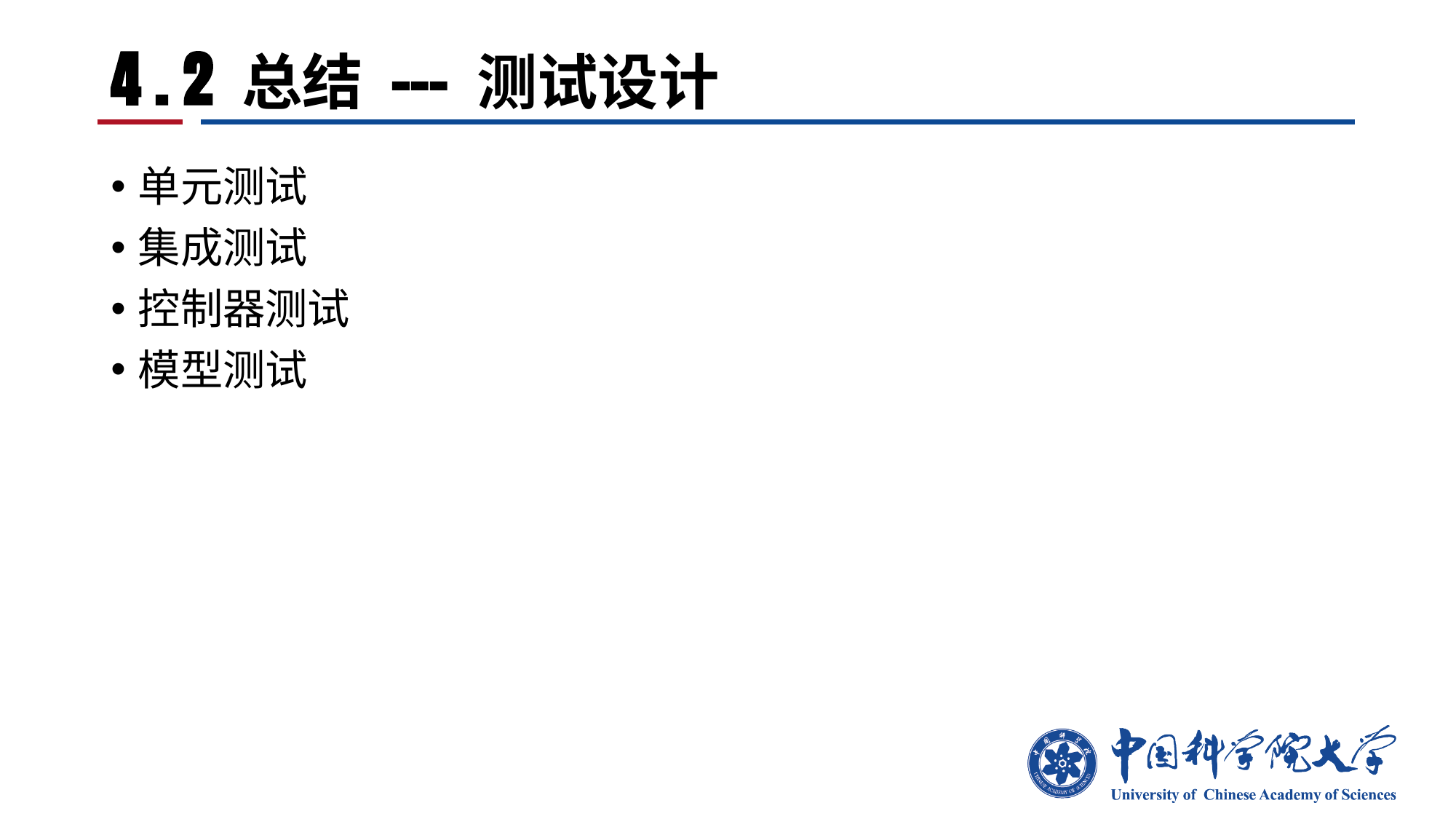

# 4 . 2 总结 --- 测试设计
单元测试
集成测试
控制器测试
模型测试